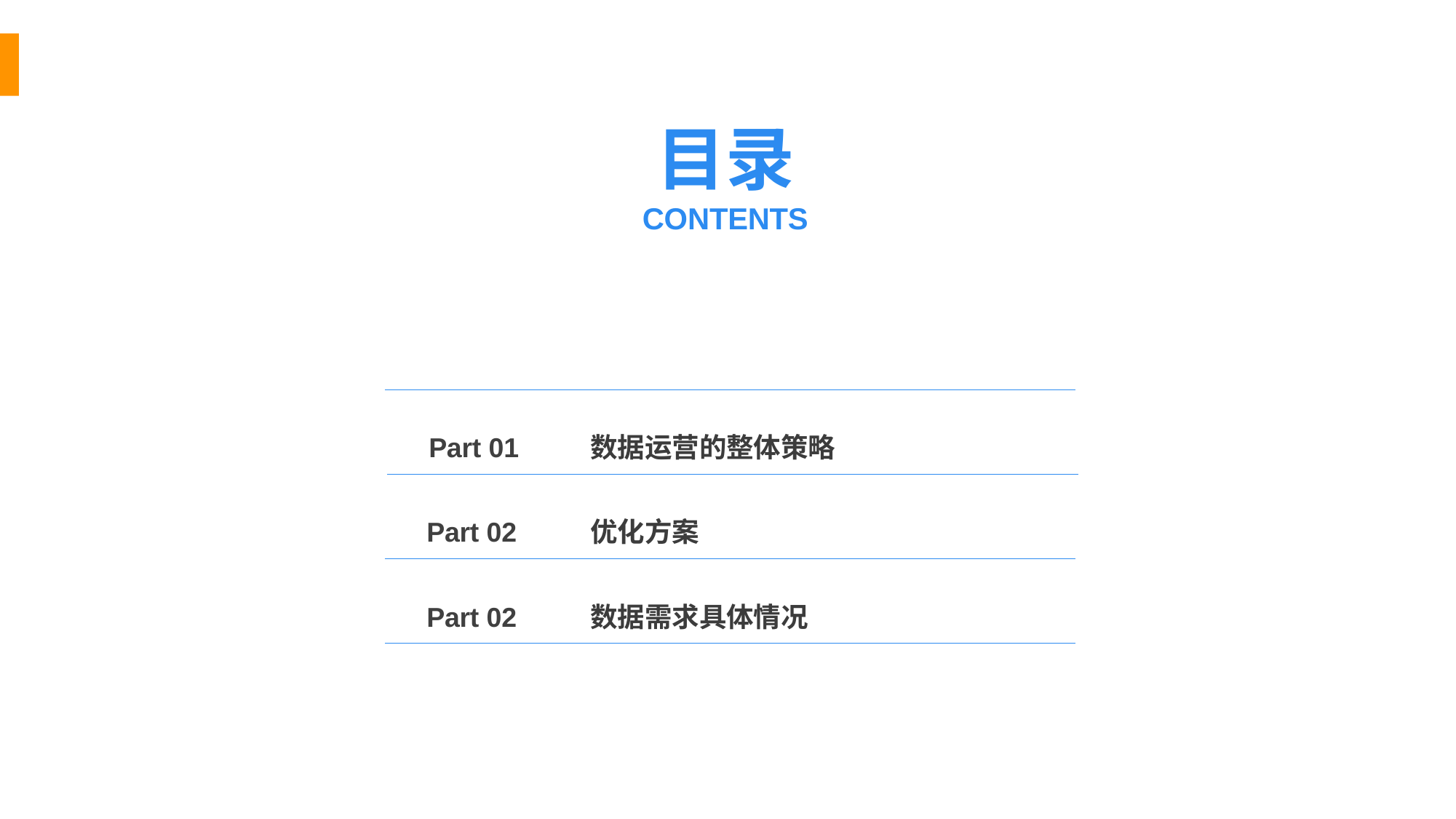

# 目录
CONTENTS

Part 01
数据运营的整体策略

Part 02
优化方案

Part 02
数据需求具体情况